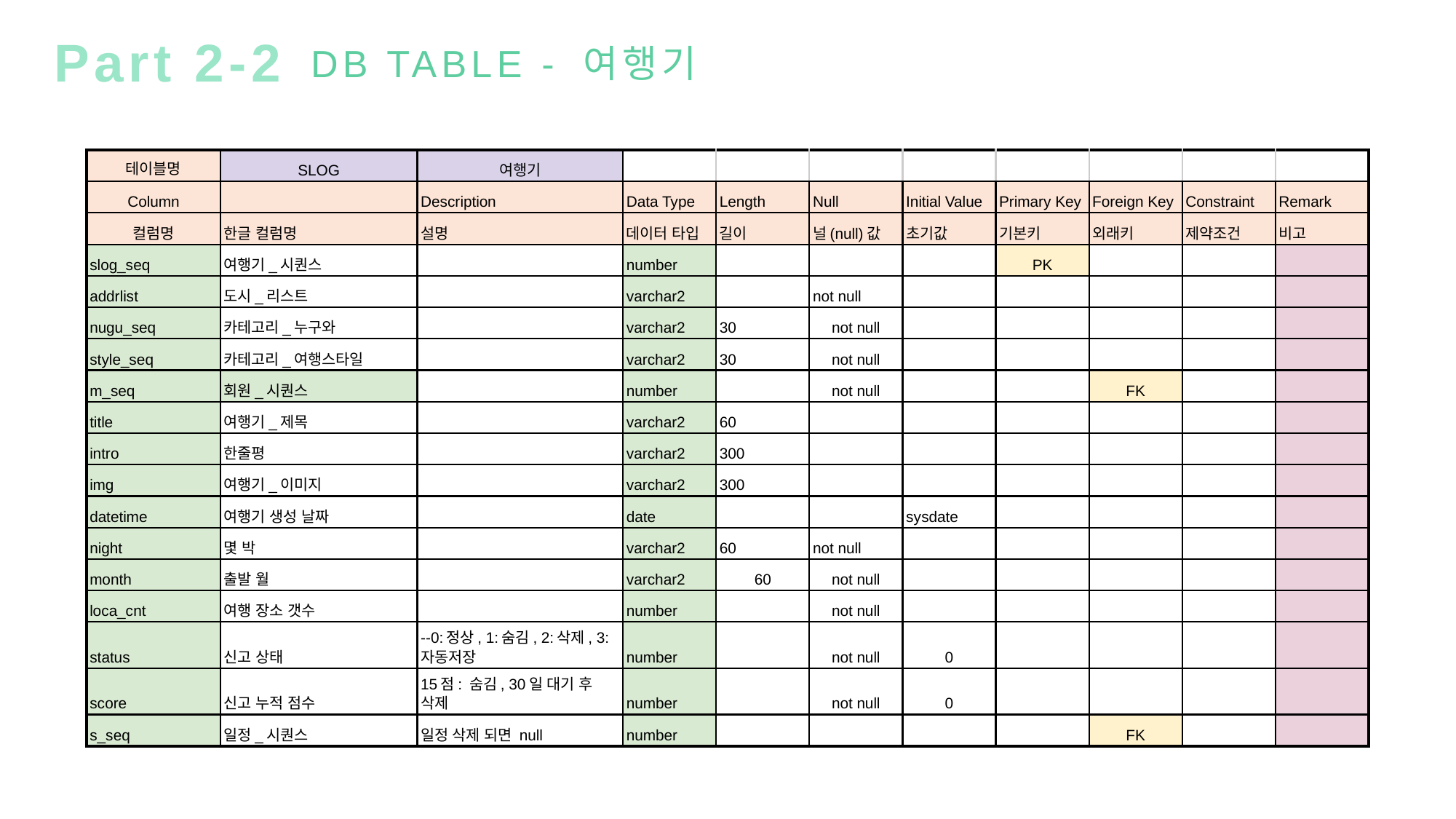

Part 2-2
DB TABLE - 여행기
| 테이블명 | SLOG | 여행기 |  |  |  |  |  |  |  |  |
| --- | --- | --- | --- | --- | --- | --- | --- | --- | --- | --- |
| Column |  | Description | Data Type | Length | Null | Initial Value | Primary Key | Foreign Key | Constraint | Remark |
| 컬럼명 | 한글 컬럼명 | 설명 | 데이터 타입 | 길이 | 널(null)값 | 초기값 | 기본키 | 외래키 | 제약조건 | 비고 |
| slog\_seq | 여행기\_시퀀스 |  | number |  |  |  | PK |  |  |  |
| addrlist | 도시\_리스트 |  | varchar2 |  | not null |  |  |  |  |  |
| nugu\_seq | 카테고리\_누구와 |  | varchar2 | 30 | not null |  |  |  |  |  |
| style\_seq | 카테고리\_여행스타일 |  | varchar2 | 30 | not null |  |  |  |  |  |
| m\_seq | 회원\_시퀀스 |  | number |  | not null |  |  | FK |  |  |
| title | 여행기\_제목 |  | varchar2 | 60 |  |  |  |  |  |  |
| intro | 한줄평 |  | varchar2 | 300 |  |  |  |  |  |  |
| img | 여행기\_이미지 |  | varchar2 | 300 |  |  |  |  |  |  |
| datetime | 여행기 생성 날짜 |  | date |  |  | sysdate |  |  |  |  |
| night | 몇 박 |  | varchar2 | 60 | not null |  |  |  |  |  |
| month | 출발 월 |  | varchar2 | 60 | not null |  |  |  |  |  |
| loca\_cnt | 여행 장소 갯수 |  | number |  | not null |  |  |  |  |  |
| status | 신고 상태 | --0:정상, 1:숨김, 2:삭제, 3:자동저장 | number |  | not null | 0 |  |  |  |  |
| score | 신고 누적 점수 | 15점: 숨김, 30일 대기 후 삭제 | number |  | not null | 0 |  |  |  |  |
| s\_seq | 일정\_시퀀스 | 일정 삭제 되면 null | number |  |  |  |  | FK |  |  |